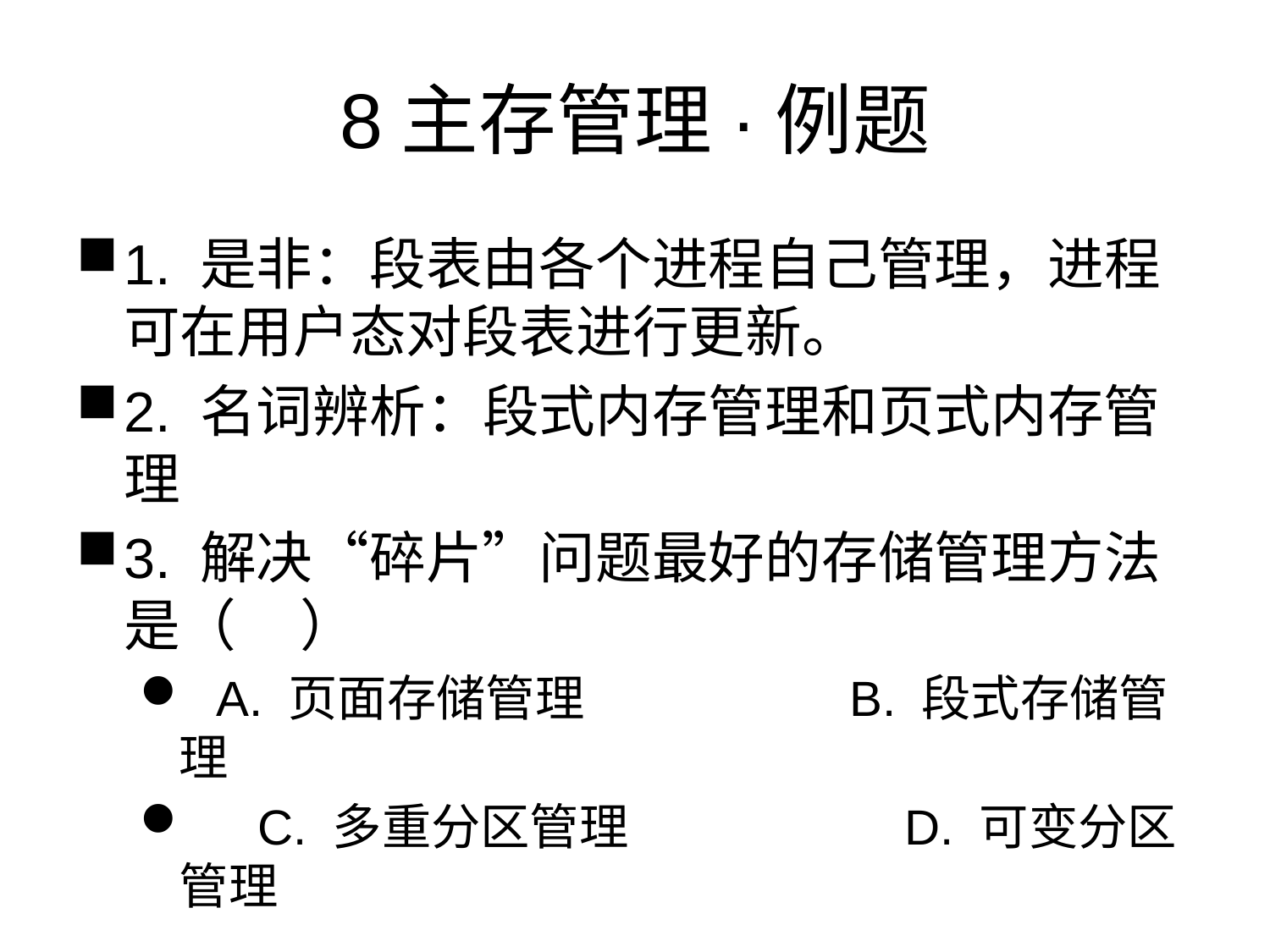

# 8主存管理·例题
1. 是非：段表由各个进程自己管理，进程可在用户态对段表进行更新。
2. 名词辨析：段式内存管理和页式内存管理
3. 解决“碎片”问题最好的存储管理方法是（     ）
  A. 页面存储管理                       B. 段式存储管理
     C. 多重分区管理                        D. 可变分区管理